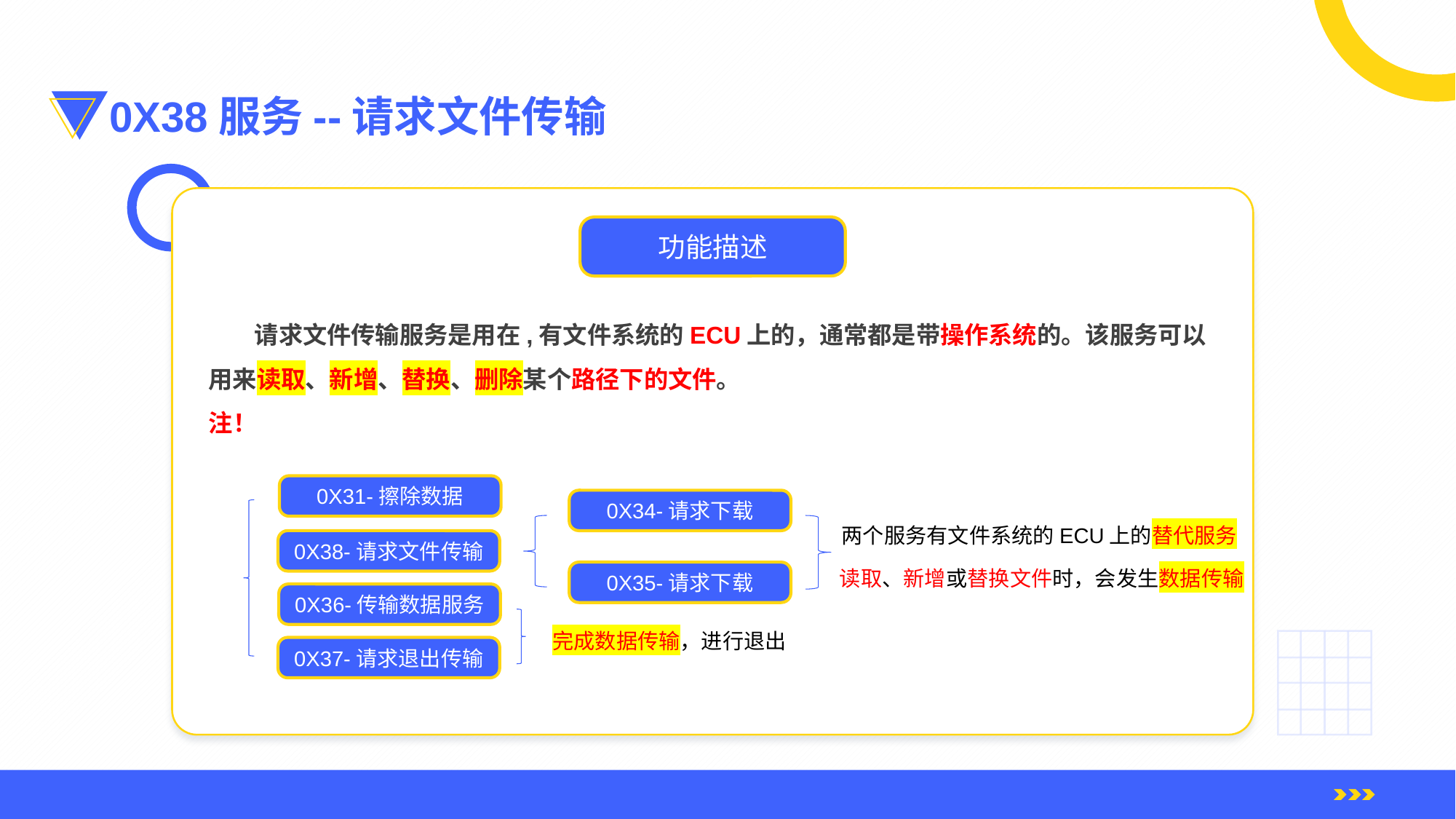

0X38服务--请求文件传输

功能描述
        请求文件传输服务是用在,有文件系统的ECU上的，通常都是带操作系统的。该服务可以用来读取、新增、替换、删除某个路径下的文件。
注！
0X31-擦除数据
0X34-请求下载

两个服务有文件系统的ECU上的替代服务
0X38-请求文件传输
读取、新增或替换文件时，会发生数据传输
0X35-请求下载
0X36-传输数据服务

完成数据传输，进行退出

0X37-请求退出传输